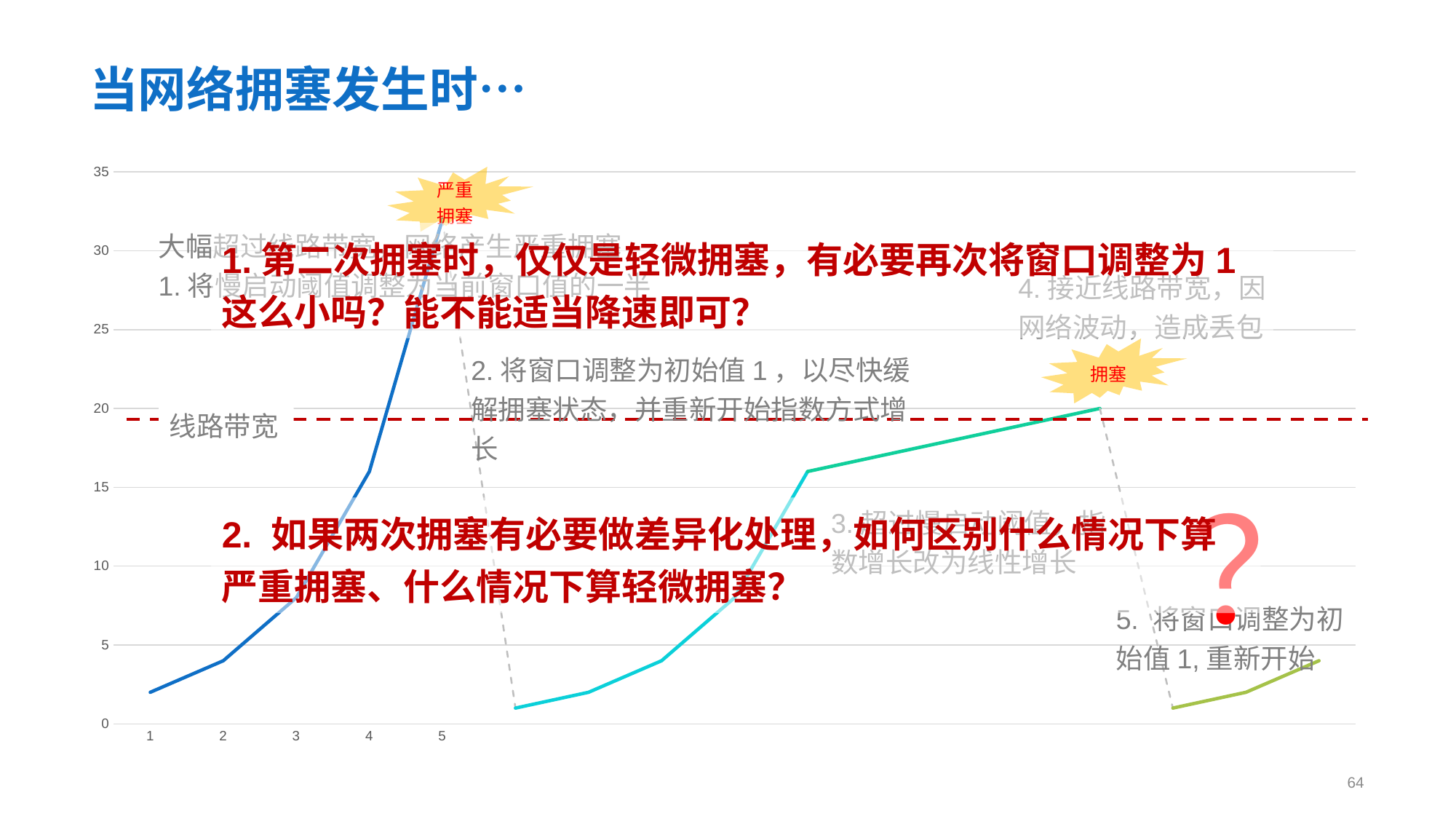

# 当网络拥塞发生时…

### Chart

| Category |  |  |  |  |  |  |
|---|---|---|---|---|---|---|
严重
拥塞
大幅超过线路带宽，网络产生严重拥塞
1.将慢启动阈值调整为当前窗口值的一半
1.第二次拥塞时，仅仅是轻微拥塞，有必要再次将窗口调整为1这么小吗？能不能适当降速即可？
4.接近线路带宽，因网络波动，造成丢包
拥塞
2.将窗口调整为初始值1，以尽快缓解拥塞状态，并重新开始指数方式增长
线路带宽
？
3.超过慢启动阈值，指数增长改为线性增长
2. 如果两次拥塞有必要做差异化处理，如何区别什么情况下算严重拥塞、什么情况下算轻微拥塞？
5. 将窗口调整为初始值1,重新开始
64